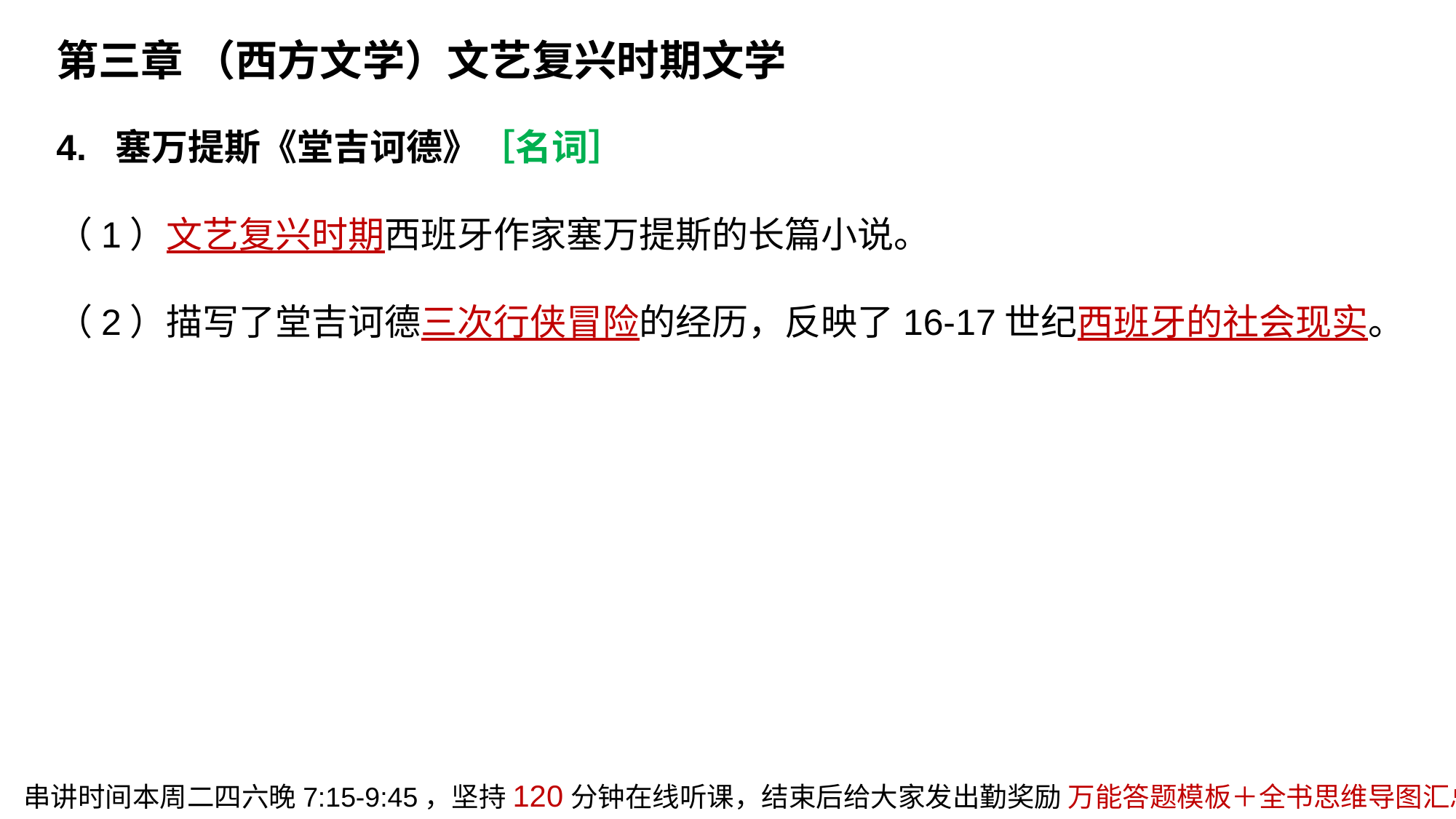

第三章 （西方文学）文艺复兴时期文学
4.  塞万提斯《堂吉诃德》［名词］
（1）文艺复兴时期西班牙作家塞万提斯的长篇小说。
（2）描写了堂吉诃德三次行侠冒险的经历，反映了16-17世纪西班牙的社会现实。